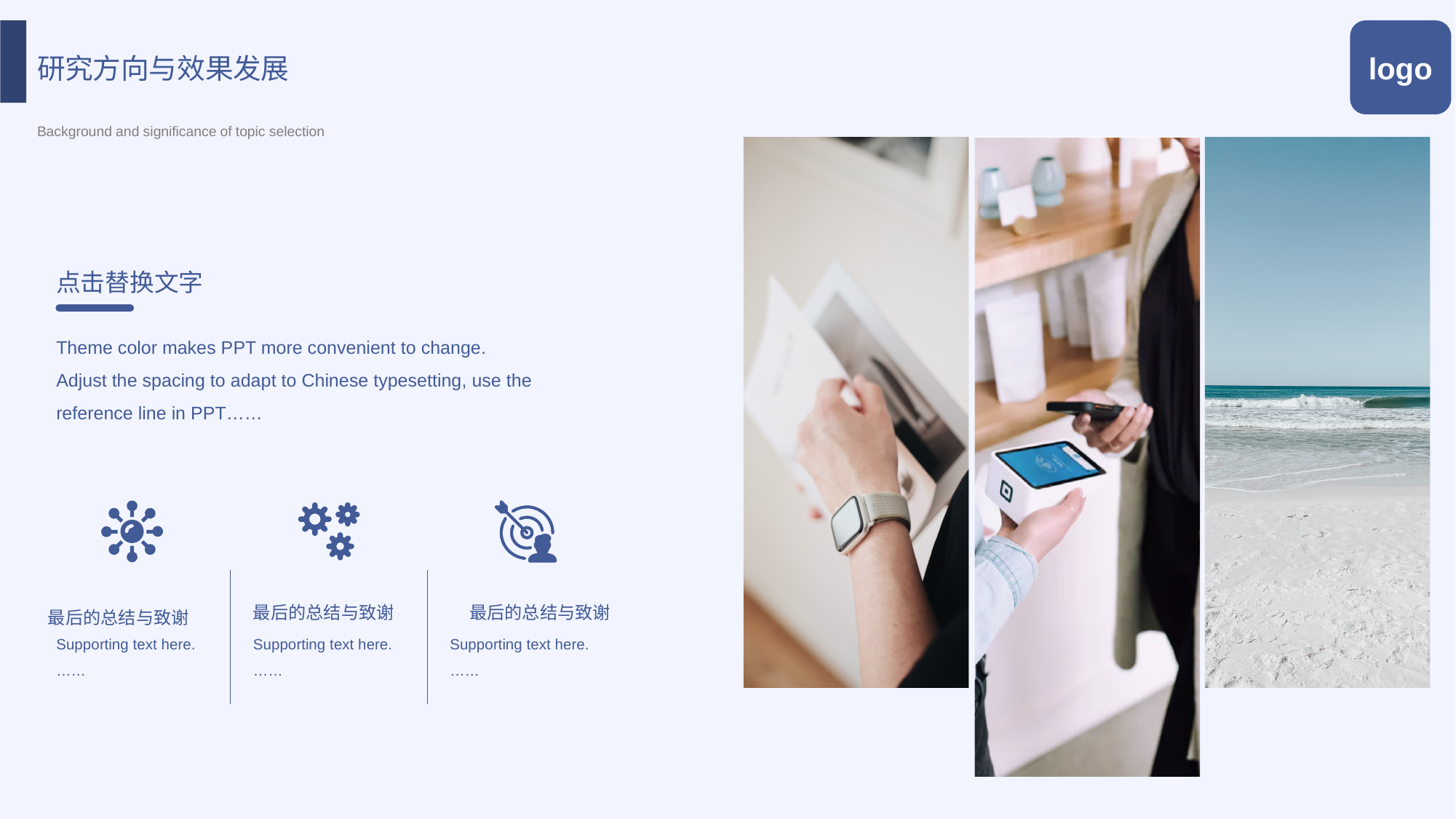

研究方向与效果发展

Background and significance of topic selection
logo

Theme color makes PPT more convenient to change.
Adjust the spacing to adapt to Chinese typesetting, use the reference line in PPT……
点击替换文字

最后的总结与致谢
最后的总结与致谢
最后的总结与致谢
Supporting text here.
……
Supporting text here.
……
Supporting text here.
……